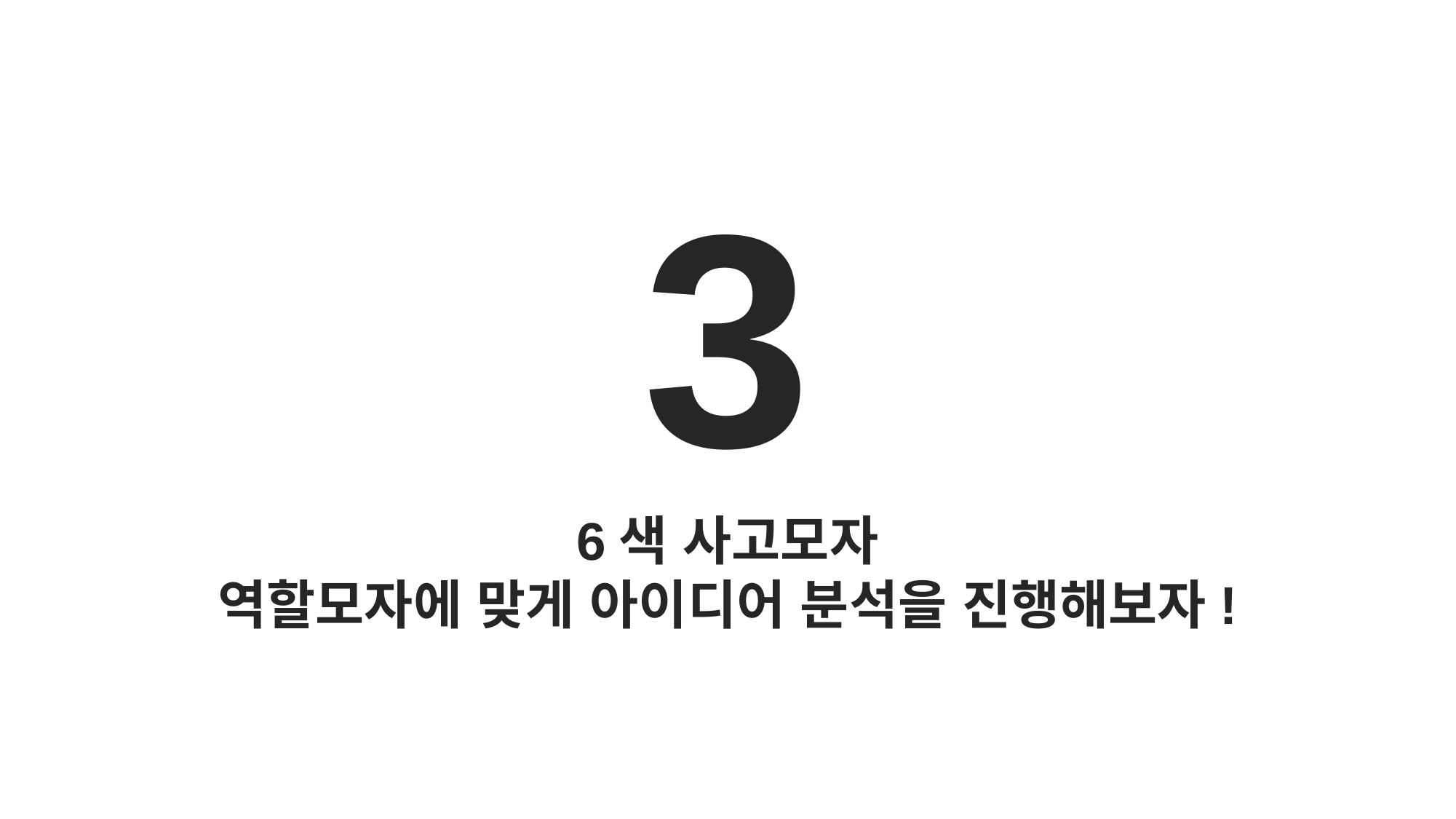

3
6색 사고모자
역할모자에 맞게 아이디어 분석을 진행해보자!